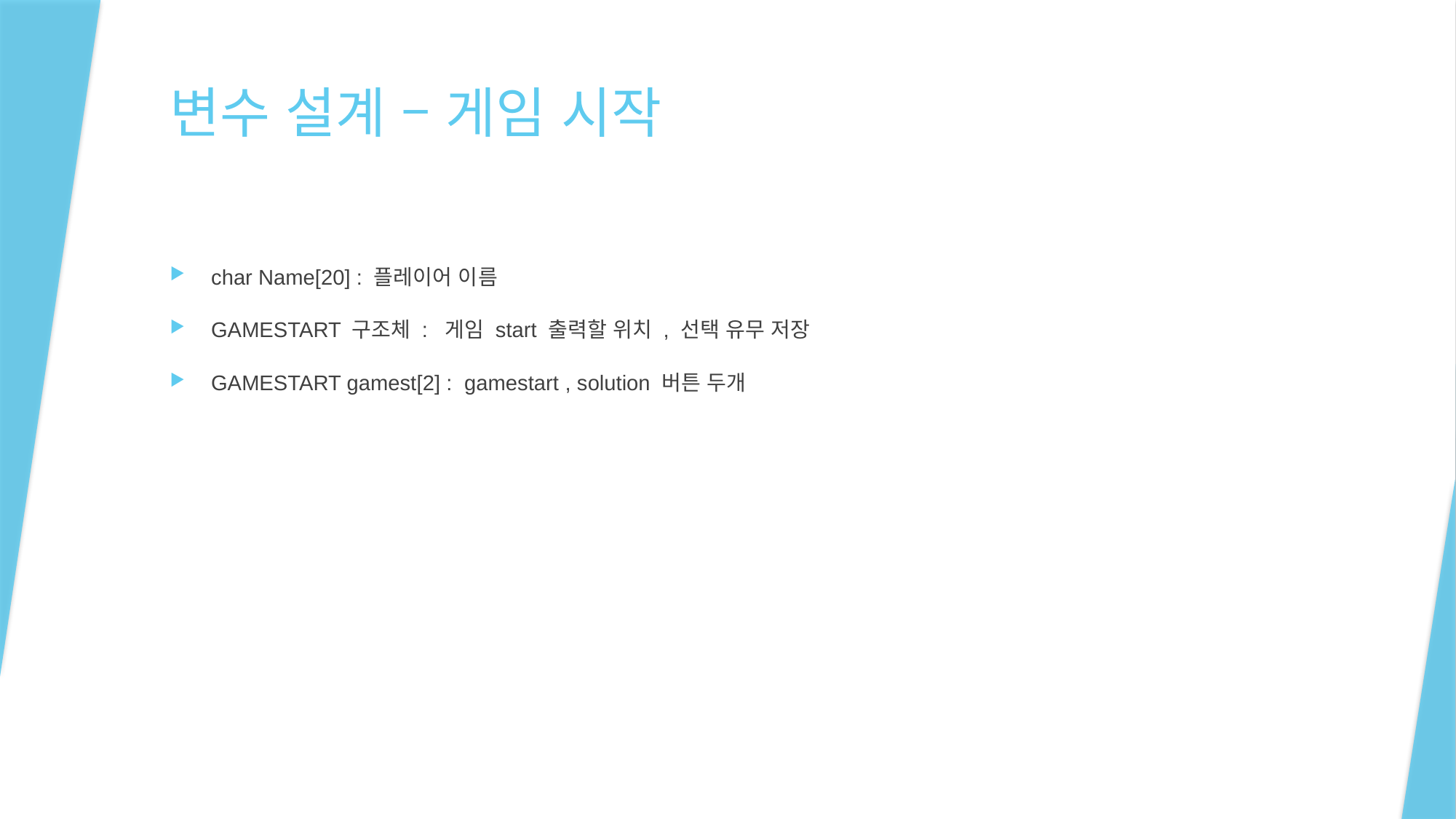

# 변수 설계 – 게임 시작
char Name[20] : 플레이어 이름
GAMESTART 구조체 :  게임 start 출력할 위치 , 선택 유무 저장
GAMESTART gamest[2] :  gamestart , solution 버튼 두개